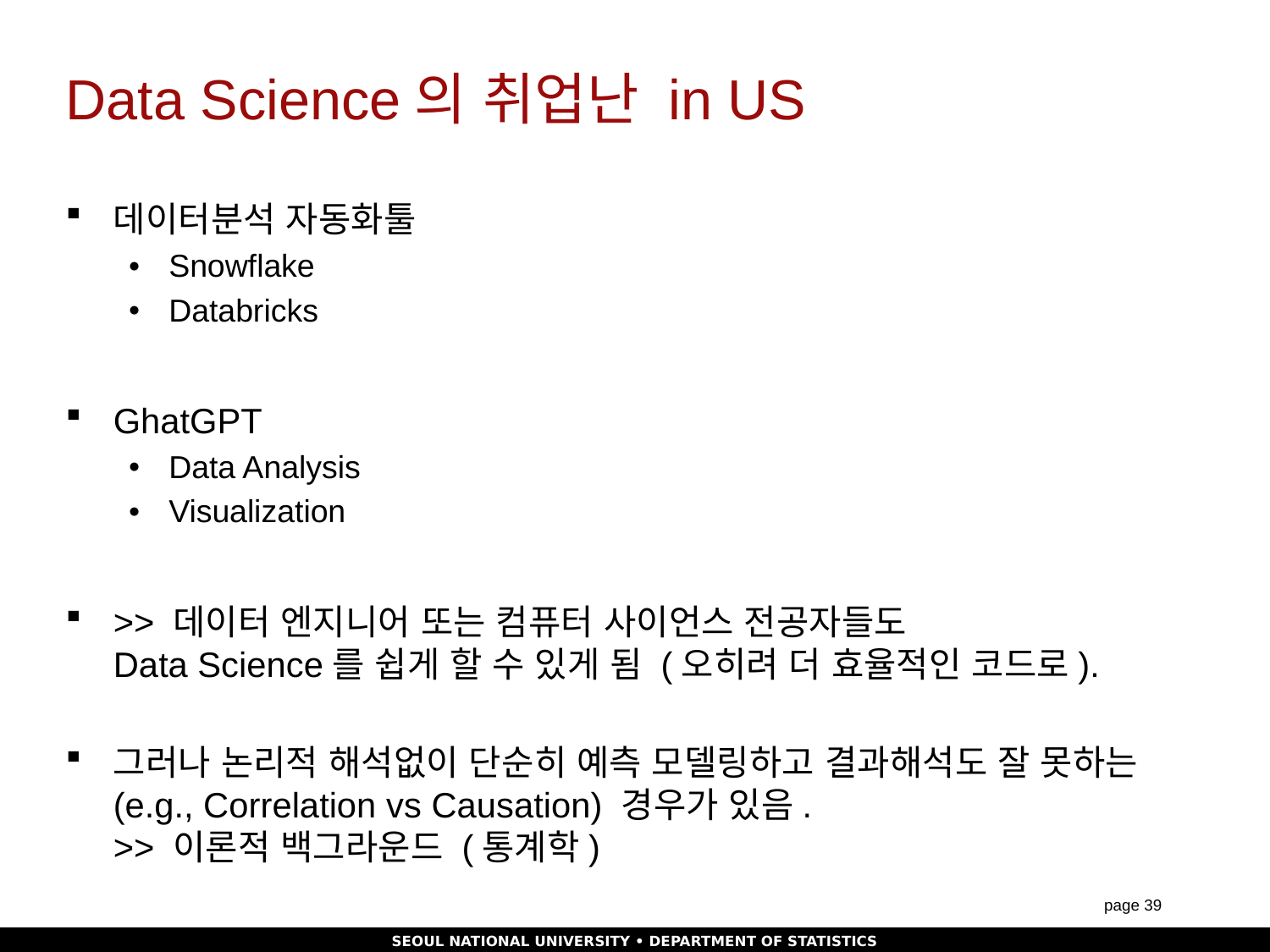

# Data Science의 취업난 in US
데이터분석 자동화툴
Snowflake
Databricks

GhatGPT
Data Analysis
Visualization

>> 데이터 엔지니어 또는 컴퓨터 사이언스 전공자들도
Data Science를 쉽게 할 수 있게 됨 (오히려 더 효율적인 코드로).

그러나 논리적 해석없이 단순히 예측 모델링하고 결과해석도 잘 못하는 (e.g., Correlation vs Causation) 경우가 있음.
>> 이론적 백그라운드 (통계학)

page 39